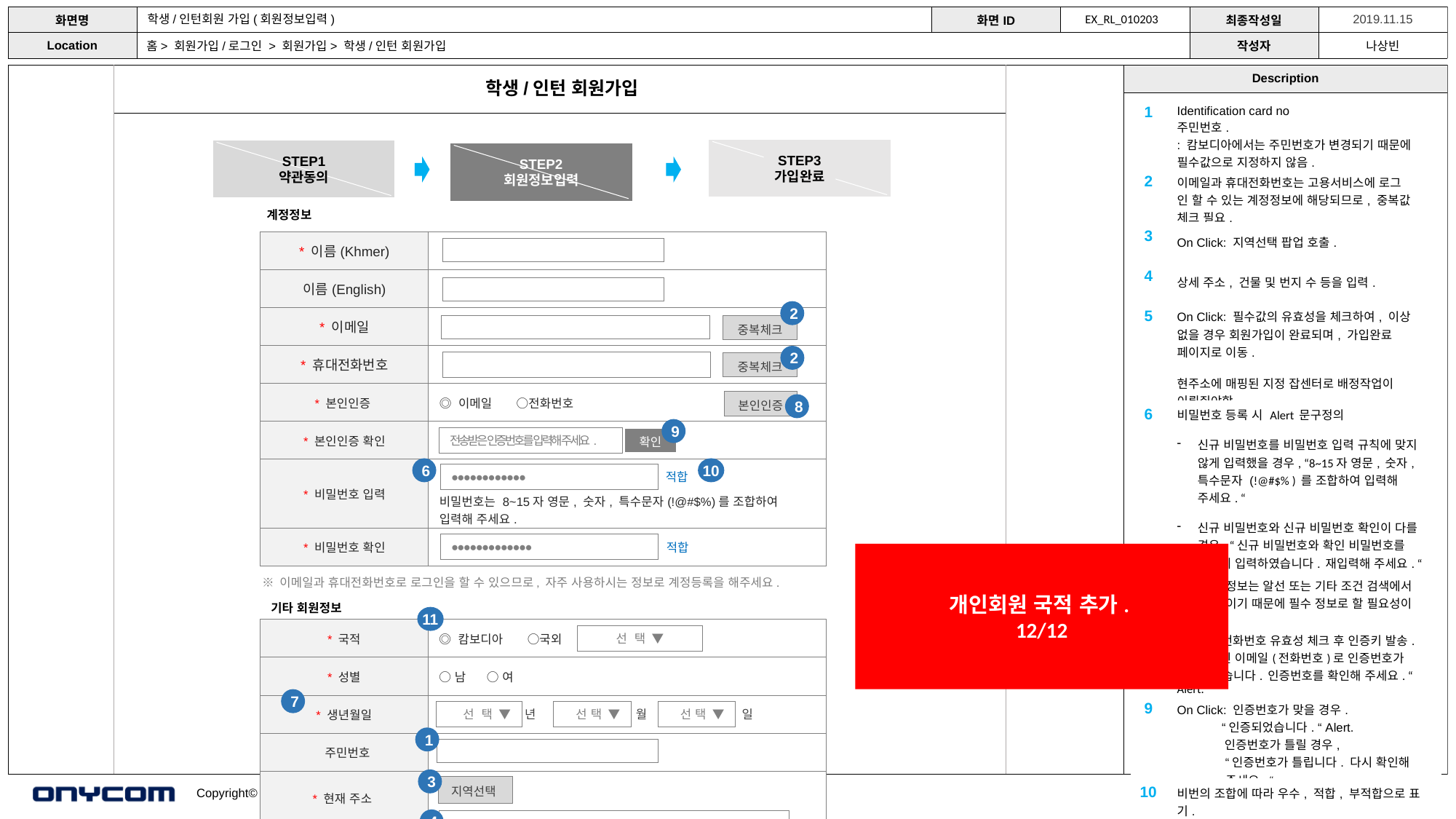

학생/인턴회원 가입(회원정보입력)
EX_RL_010203
홈> 회원가입/로그인 > 회원가입> 학생/인턴 회원가입
학생/인턴 회원가입
| 1 | Identification card no 주민번호. : 캄보디아에서는 주민번호가 변경되기 때문에 필수값으로 지정하지 않음. |
| --- | --- |
| 2 | 이메일과 휴대전화번호는 고용서비스에 로그 인 할 수 있는 계정정보에 해당되므로, 중복값 체크 필요. |
| 3 | On Click: 지역선택 팝업 호출. |
| 4 | 상세 주소, 건물 및 번지 수 등을 입력. |
| 5 | On Click: 필수값의 유효성을 체크하여, 이상 없을 경우 회원가입이 완료되며, 가입완료 페이지로 이동. 현주소에 매핑된 지정 잡센터로 배정작업이 이뤄줘야함. |
| 6 | 비밀번호 등록 시 Alert 문구정의 신규 비밀번호를 비밀번호 입력 규칙에 맞지 않게 입력했을 경우, “8~15자 영문, 숫자, 특수문자 (!@#$% ) 를 조합하여 입력해 주세요. “ 신규 비밀번호와 신규 비밀번호 확인이 다를 경우, “신규 비밀번호와 확인 비밀번호를 다르게 입력하였습니다. 재입력해 주세요. “ |
| 7 | 생년월일 정보는 알선 또는 기타 조건 검색에서 주요 정보이기 때문에 필수 정보로 할 필요성이 있음. |
| 8 | 이메일/전화번호 유효성 체크 후 인증키 발송. “입력하신 이메일(전화번호)로 인증번호가 발송되었습니다. 인증번호를 확인해 주세요. “ Alert. |
| 9 | On Click: 인증번호가 맞을 경우. “인증되었습니다. “ Alert. 인증번호가 틀릴 경우, “인증번호가 틀립니다. 다시 확인해 주세요. “ |
| 10 | 비번의 조합에 따라 우수, 적합, 부적합으로 표 기. |
| 11 | Default: 캄보디아. 국외 선택 시 Select Box 활성화. 국외: Select: 캄보디아를 제외한 국가코드 노출. |
| ※ | 소프트웨어 개발 보안가이드 준수 |

STEP3
가입완료

STEP1
약관동의

STEP2
회원정보입력

계정정보
| \* 이름(Khmer) |  |
| --- | --- |
| 이름(English) |  |
| \* 이메일 |  |
| \* 휴대전화번호 |  |
| \* 본인인증 | ◎ 이메일 ○전화번호 |
| \* 본인인증 확인 |  |
| \* 비밀번호 입력 | 비밀번호는 8~15자 영문, 숫자, 특수문자(!@#$%)를 조합하여 입력해 주세요. |
| \* 비밀번호 확인 |  |

2

중복체크
2

중복체크
본인인증
8
9
전송받은 인증번호를 입력해 주세요.
확인
6
10
● ● ● ● ● ● ● ● ● ● ● ●
적합
● ● ● ● ● ● ● ● ● ● ● ● ●
적합
개인회원 국적 추가.
12/12
※ 이메일과 휴대전화번호로 로그인을 할 수 있으므로, 자주 사용하시는 정보로 계정등록을 해주세요.
기타 회원정보
11
| \* 국적 | ◎ 캄보디아 ○국외 |
| --- | --- |
| \* 성별 | ○남 ○ 여 |
| \* 생년월일 |  |
| 주민번호 |  |
| \* 현재 주소 \* 상세주소 | ※ 현재 거주하시는 주소를 입력해 주세요. 관할 센터가 지정됩니다. |
선        택       ▼
7
선        택       ▼
선     택       ▼
선     택       ▼
년
월
일
1

3
58
지역선택
4

5
가입취소
회원가입